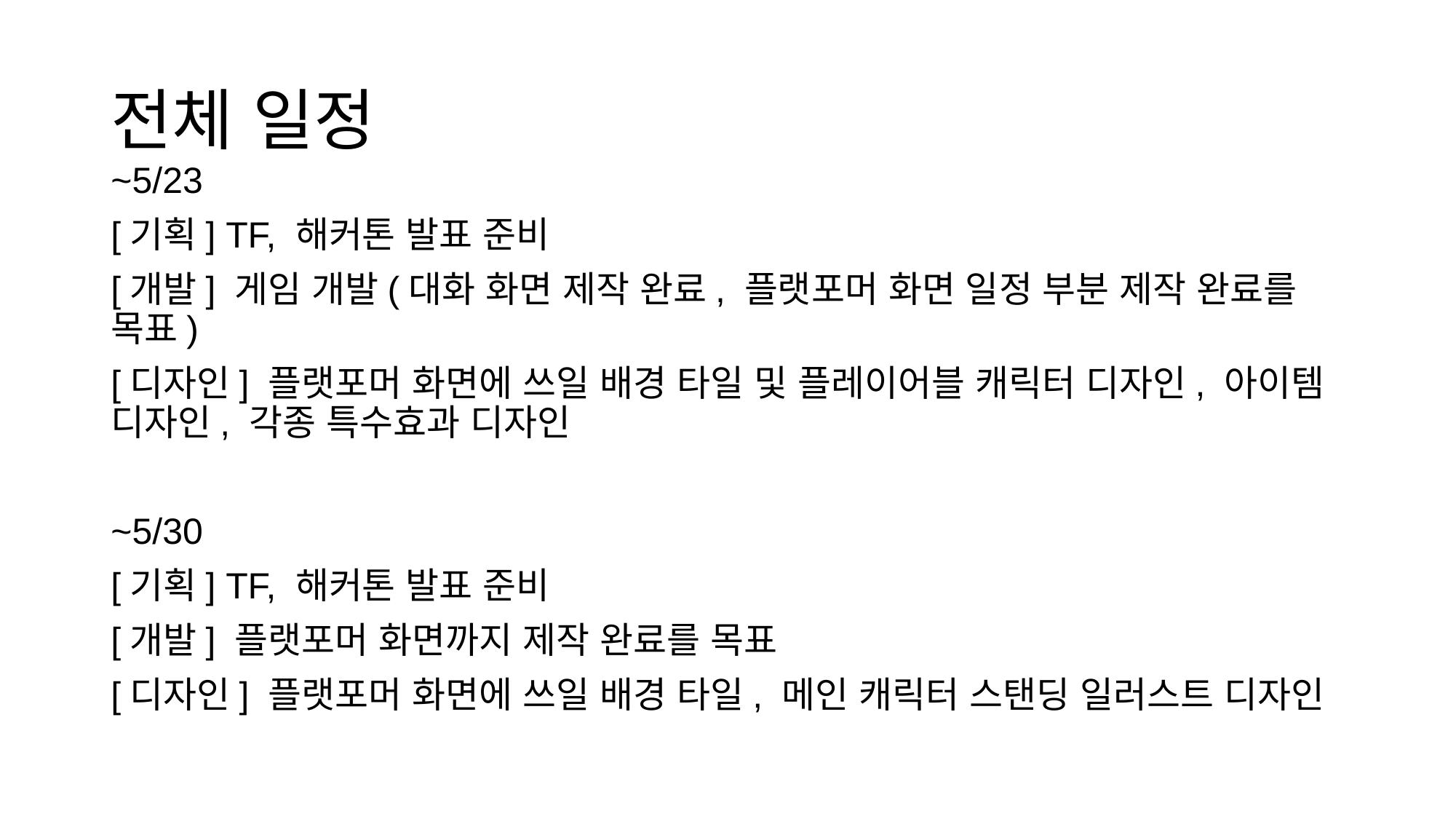

# 전체 일정
~5/23
[기획] TF, 해커톤 발표 준비
[개발] 게임 개발(대화 화면 제작 완료, 플랫포머 화면 일정 부분 제작 완료를 목표)
[디자인] 플랫포머 화면에 쓰일 배경 타일 및 플레이어블 캐릭터 디자인, 아이템 디자인, 각종 특수효과 디자인

~5/30
[기획] TF, 해커톤 발표 준비
[개발] 플랫포머 화면까지 제작 완료를 목표
[디자인] 플랫포머 화면에 쓰일 배경 타일, 메인 캐릭터 스탠딩 일러스트 디자인